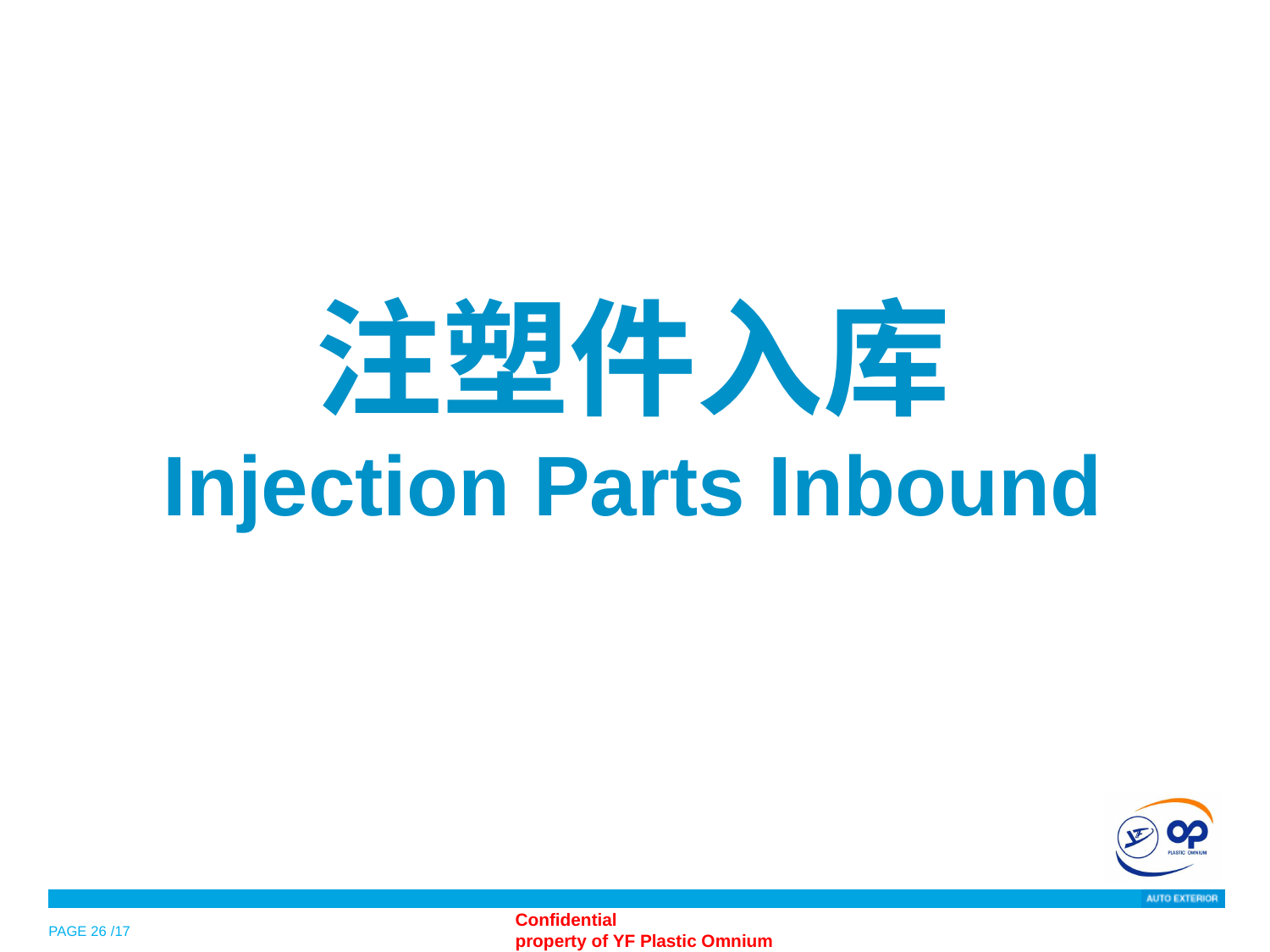

注塑件入库
Injection Parts Inbound
PAGE 26 /17